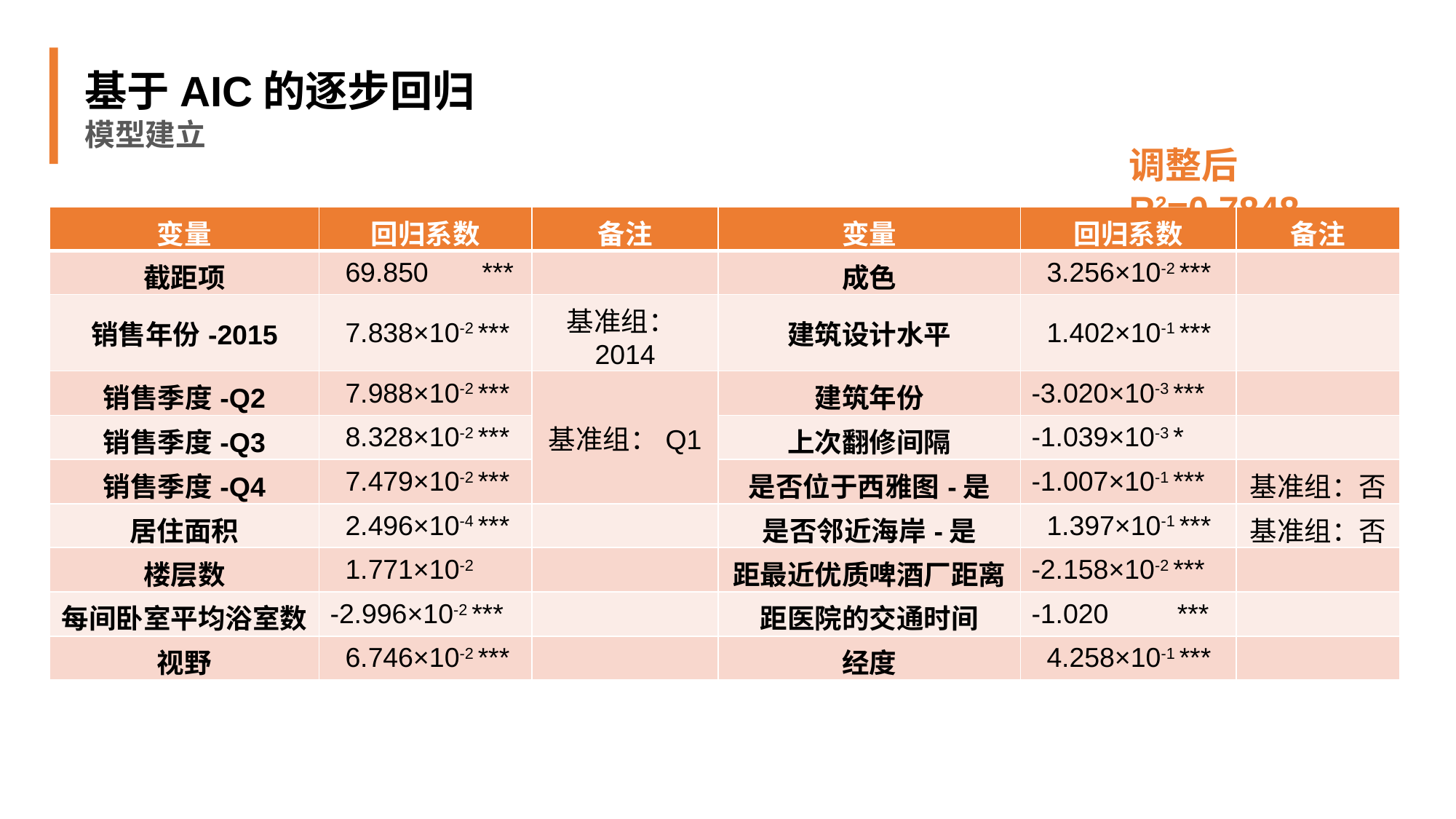

基于AIC的逐步回归

模型建立
调整后R2=0.7848
| 变量 | 回归系数 | 备注 | 变量 | 回归系数 | 备注 |
| --- | --- | --- | --- | --- | --- |
| 截距项 | 69.850 \*\*\* |  | 成色 | 3.256×10-2 \*\*\* |  |
| 销售年份-2015 | 7.838×10-2 \*\*\* | 基准组：2014 | 建筑设计水平 | 1.402×10-1 \*\*\* |  |
| 销售季度-Q2 | 7.988×10-2 \*\*\* | 基准组：Q1 | 建筑年份 | -3.020×10-3 \*\*\* |  |
| 销售季度-Q3 | 8.328×10-2 \*\*\* |  | 上次翻修间隔 | -1.039×10-3 \* |  |
| 销售季度-Q4 | 7.479×10-2 \*\*\* |  | 是否位于西雅图-是 | -1.007×10-1 \*\*\* | 基准组：否 |
| 居住面积 | 2.496×10-4 \*\*\* |  | 是否邻近海岸-是 | 1.397×10-1 \*\*\* | 基准组：否 |
| 楼层数 | 1.771×10-2 |  | 距最近优质啤酒厂距离 | -2.158×10-2 \*\*\* |  |
| 每间卧室平均浴室数 | -2.996×10-2 \*\*\* |  | 距医院的交通时间 | -1.020 \*\*\* |  |
| 视野 | 6.746×10-2 \*\*\* |  | 经度 | 4.258×10-1 \*\*\* |  |